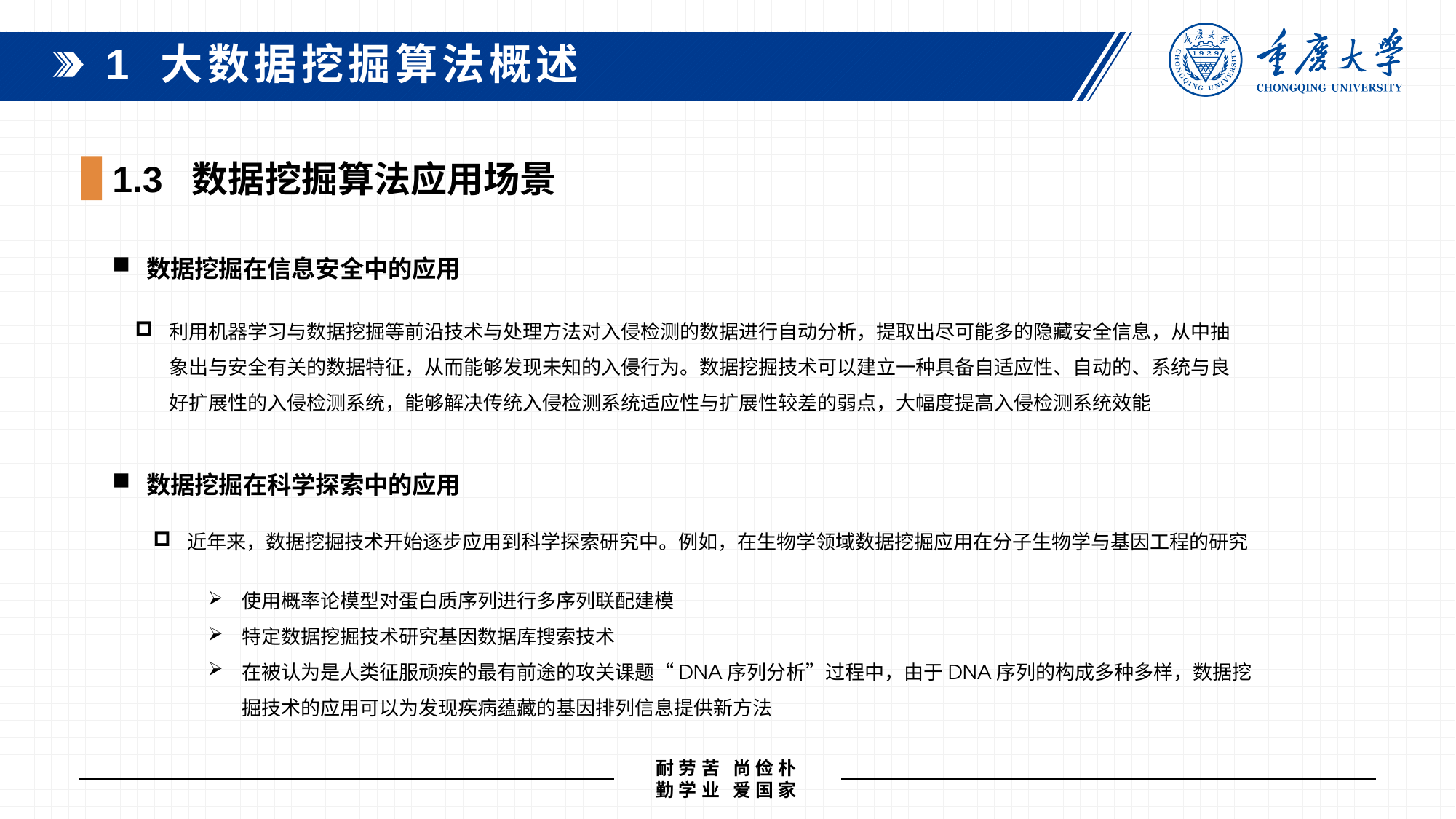

1 大数据挖掘算法概述
1.3  数据挖掘算法应用场景
数据挖掘在信息安全中的应用
利用机器学习与数据挖掘等前沿技术与处理方法对入侵检测的数据进行自动分析，提取出尽可能多的隐藏安全信息，从中抽象出与安全有关的数据特征，从而能够发现未知的入侵行为。数据挖掘技术可以建立一种具备自适应性、自动的、系统与良好扩展性的入侵检测系统，能够解决传统入侵检测系统适应性与扩展性较差的弱点，大幅度提高入侵检测系统效能
数据挖掘在科学探索中的应用
近年来，数据挖掘技术开始逐步应用到科学探索研究中。例如，在生物学领域数据挖掘应用在分子生物学与基因工程的研究

使用概率论模型对蛋白质序列进行多序列联配建模
特定数据挖掘技术研究基因数据库搜索技术
在被认为是人类征服顽疾的最有前途的攻关课题“DNA序列分析”过程中，由于DNA序列的构成多种多样，数据挖掘技术的应用可以为发现疾病蕴藏的基因排列信息提供新方法